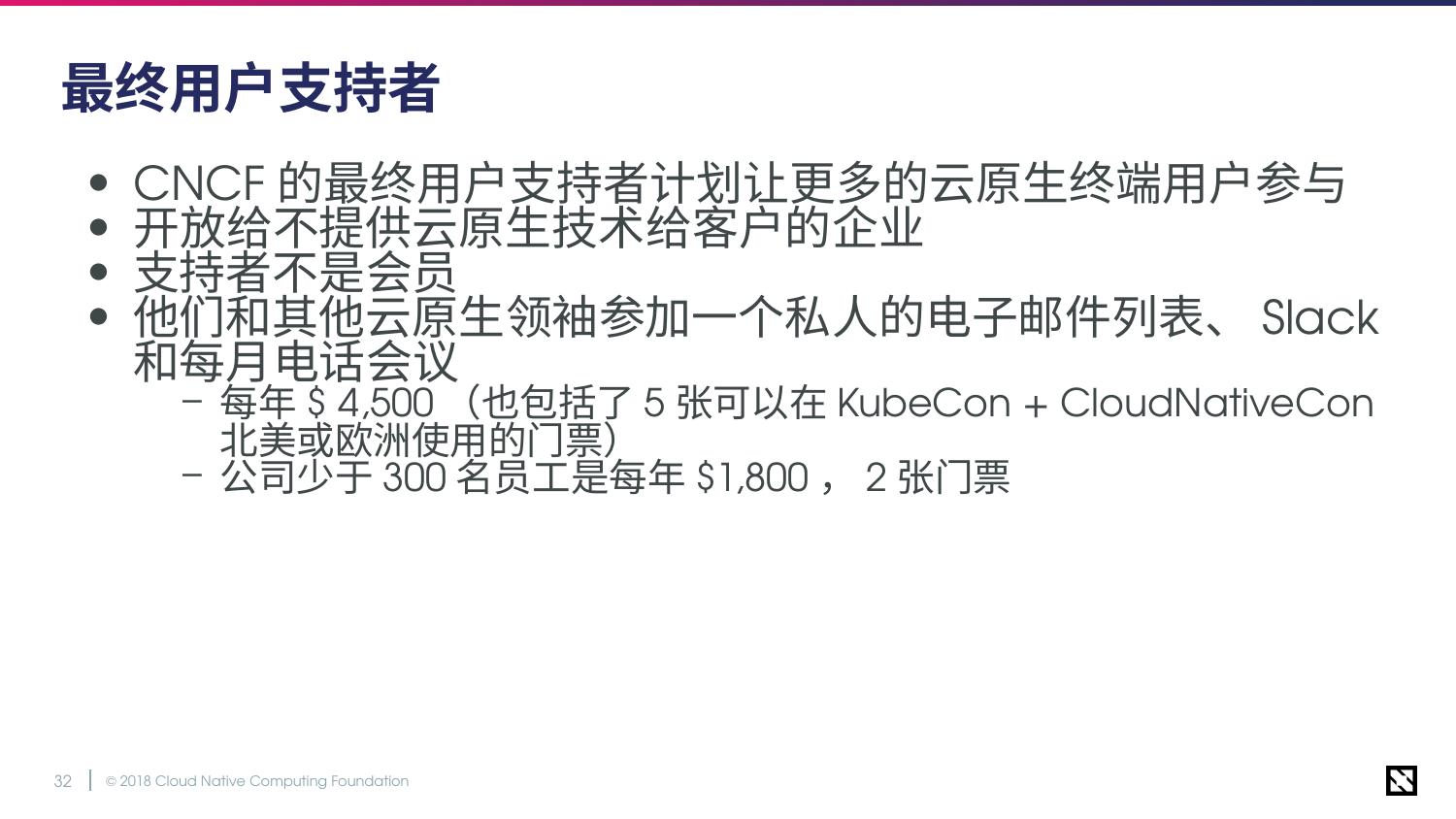

# 最终用户支持者
CNCF的最终用户支持者计划让更多的云原生终端用户参与
开放给不提供云原生技术给客户的企业
支持者不是会员
他们和其他云原生领袖参加一个私人的电子邮件列表、Slack和每月电话会议
每年$ 4,500（也包括了5张可以在KubeCon + CloudNativeCon北美或欧洲使用的门票）
公司少于300名员工是每年$1,800，2张门票